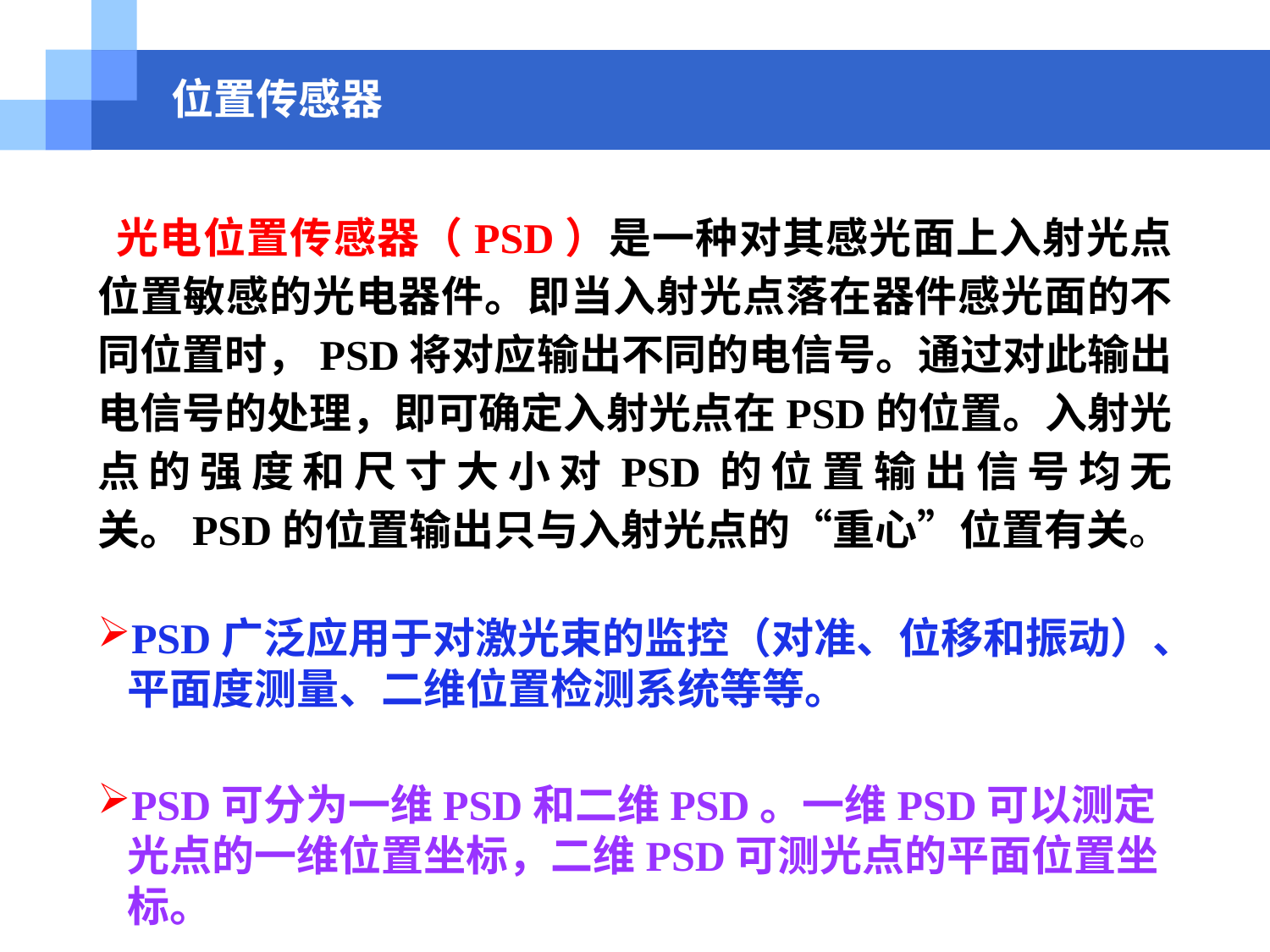

位置传感器
 光电位置传感器（PSD）是一种对其感光面上入射光点位置敏感的光电器件。即当入射光点落在器件感光面的不同位置时，PSD将对应输出不同的电信号。通过对此输出电信号的处理，即可确定入射光点在PSD的位置。入射光点的强度和尺寸大小对PSD的位置输出信号均无关。PSD的位置输出只与入射光点的“重心”位置有关。
PSD广泛应用于对激光束的监控（对准、位移和振动）、平面度测量、二维位置检测系统等等。
PSD可分为一维PSD和二维PSD。一维PSD可以测定光点的一维位置坐标，二维PSD可测光点的平面位置坐标。